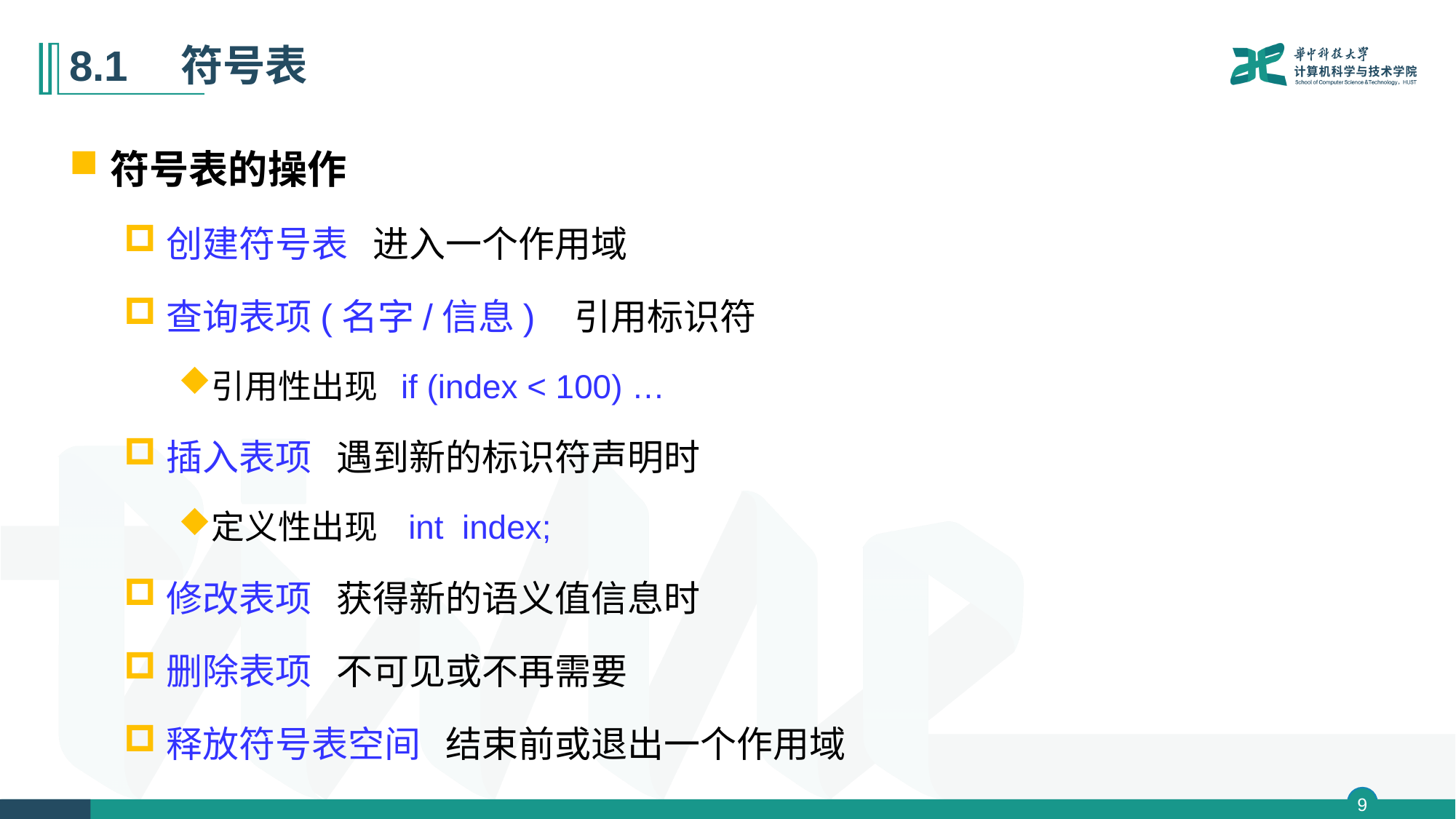

# 8.1　符号表
符号表的操作
创建符号表   进入一个作用域
查询表项(名字/信息)   引用标识符
引用性出现  if (index < 100) …
插入表项   遇到新的标识符声明时
定义性出现   int  index;
修改表项   获得新的语义值信息时
删除表项   不可见或不再需要
释放符号表空间   结束前或退出一个作用域